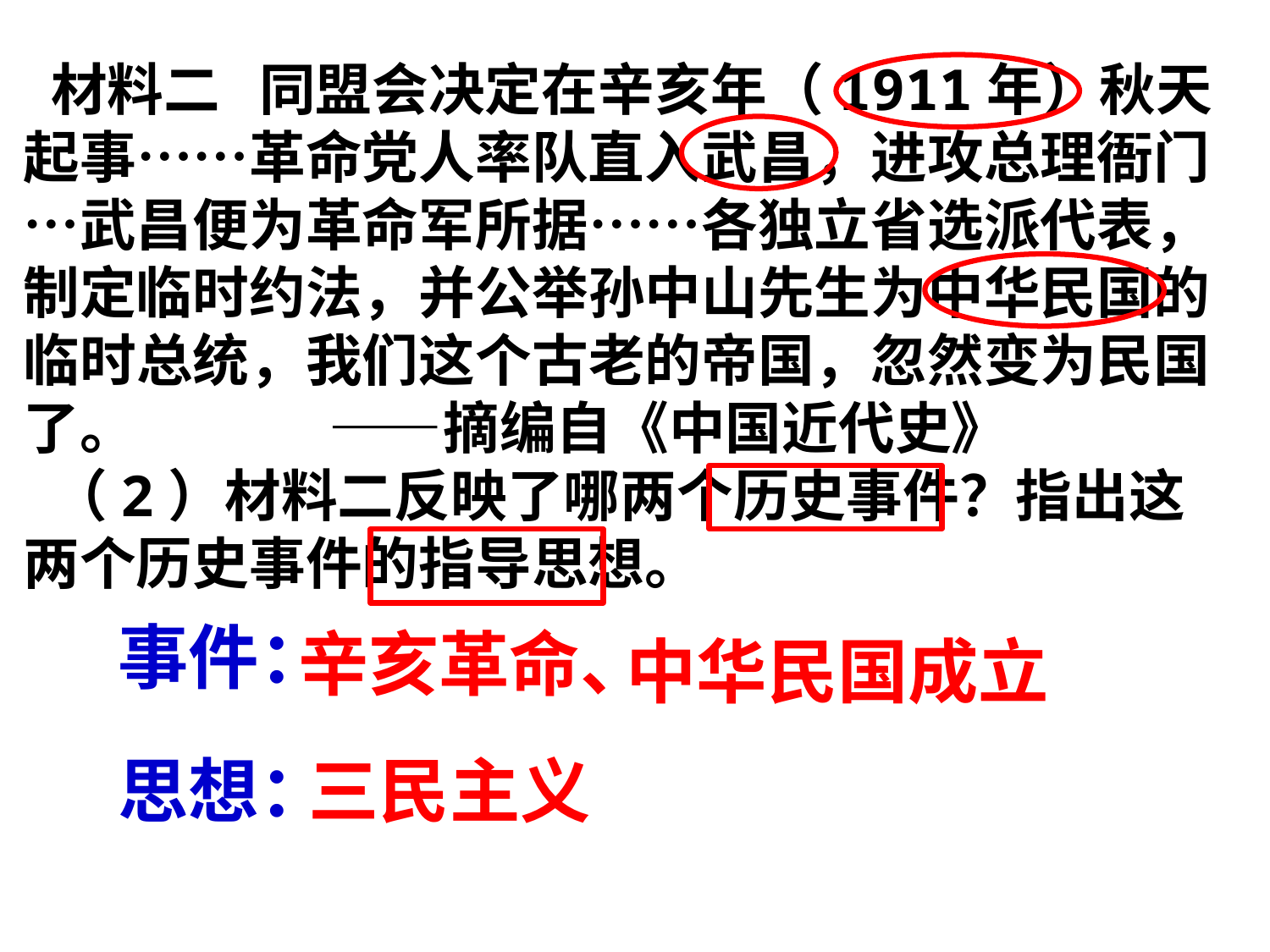

材料二   同盟会决定在辛亥年（1911年）秋天起事……革命党人率队直入武昌，进攻总理衙门…武昌便为革命军所据……各独立省选派代表，制定临时约法，并公举孙中山先生为中华民国的临时总统，我们这个古老的帝国，忽然变为民国了。               ——摘编自《中国近代史》
（2）材料二反映了哪两个历史事件？指出这两个历史事件的指导思想。

辛亥革命、
中华民国成立
事件：

思想：
三民主义